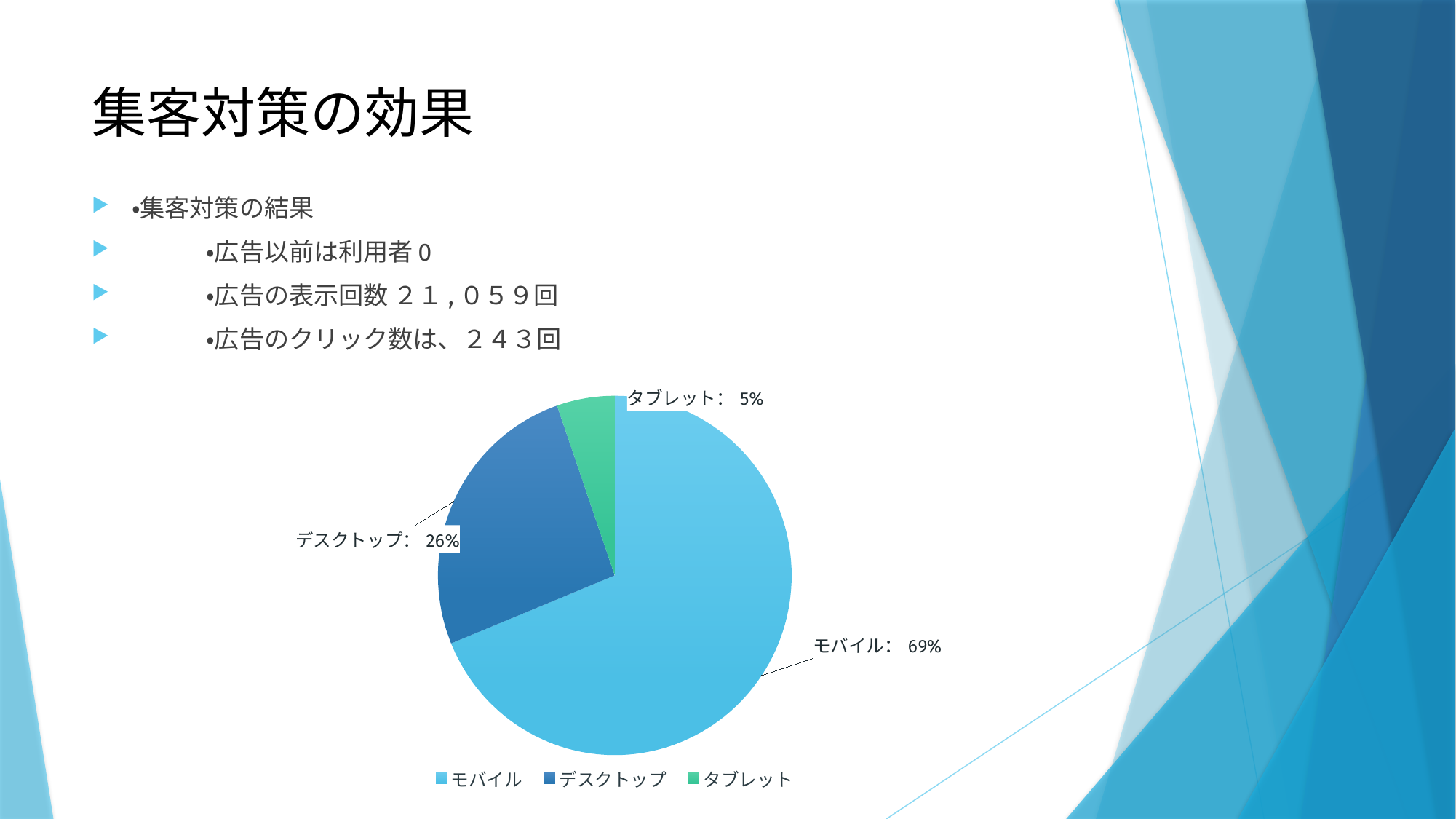

# 集客対策の効果
・集客対策の結果
　　　・広告以前は利用者0
　　　・広告の表示回数 ２１,０５９回
　　　・広告のクリック数は、２４３回

### Chart

| Category | 利用者数 |
|---|---|
| モバイル | 117.0 |
| デスクトップ | 44.0 |
| タブレット | 9.0 |